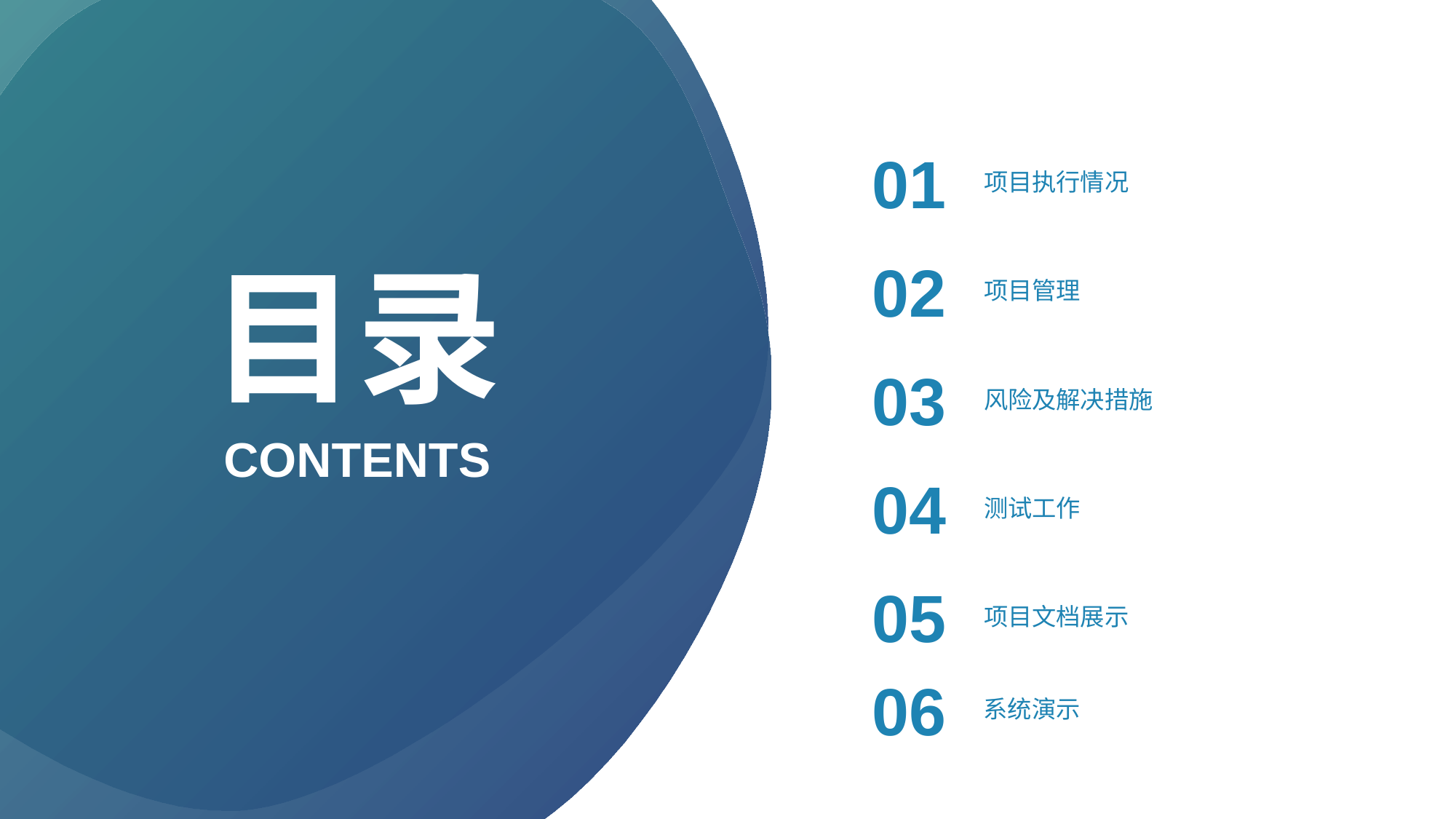

01
项目执行情况
目录
02
项目管理
03
风险及解决措施
CONTENTS
04
测试工作
05
项目文档展示
06
系统演示